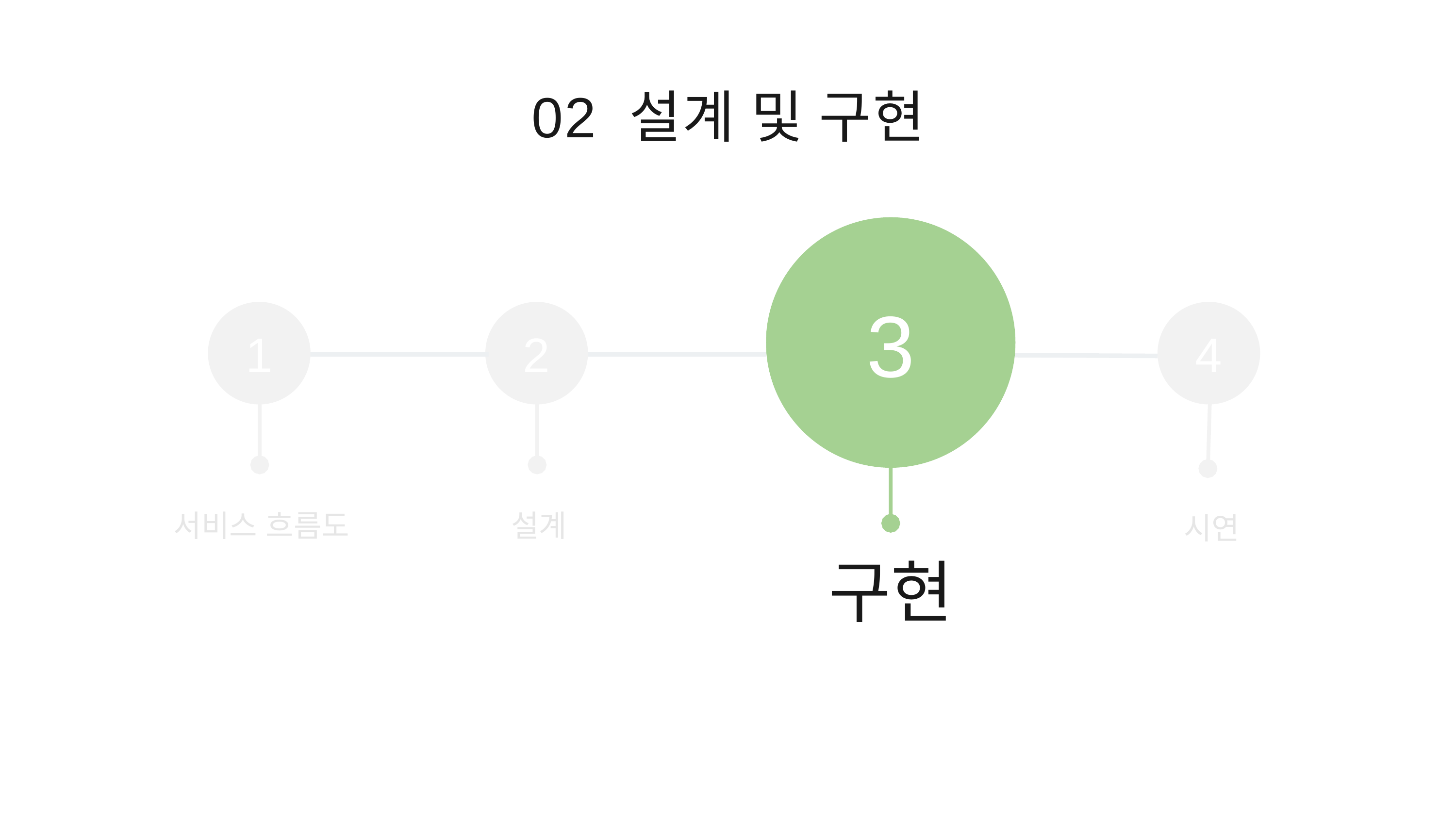

02 설계 및 구현

3
1
2
4

서비스 흐름도
설계
시연
구현